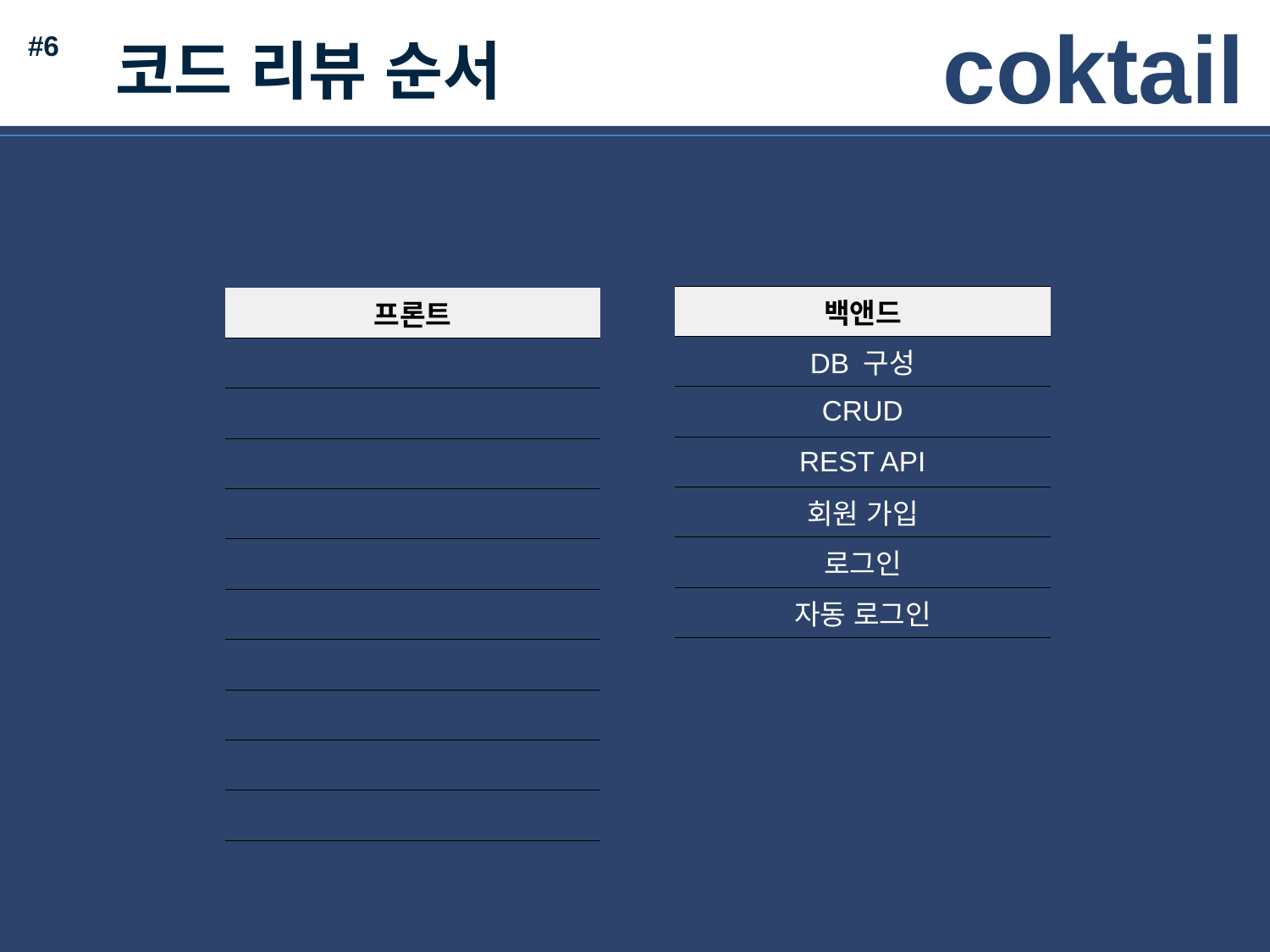

coktail
#6
코드 리뷰 순서

| 백앤드 |
| --- |
| DB 구성 |
| CRUD |
| REST API |
| 회원 가입 |
| 로그인 |
| 자동 로그인 |
| 프론트 |
| --- |
|  |
|  |
|  |
|  |
|  |
|  |
|  |
|  |
|  |
|  |